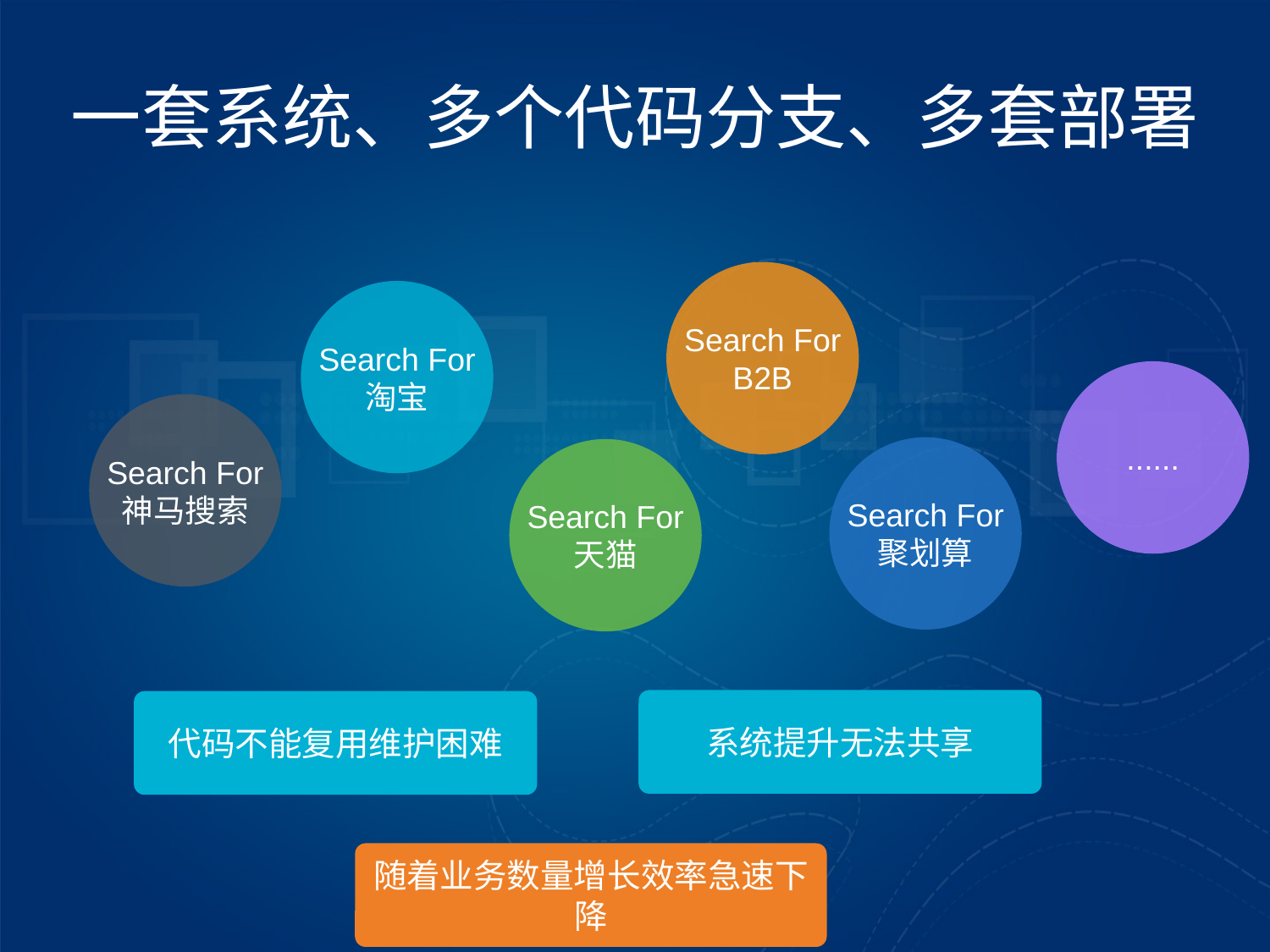

一套系统、多个代码分支、多套部署
Search For B2B
Search For 淘宝
......
Search For 神马搜索
Search For 聚划算
Search For 天猫
系统提升无法共享
代码不能复用维护困难
随着业务数量增长效率急速下降